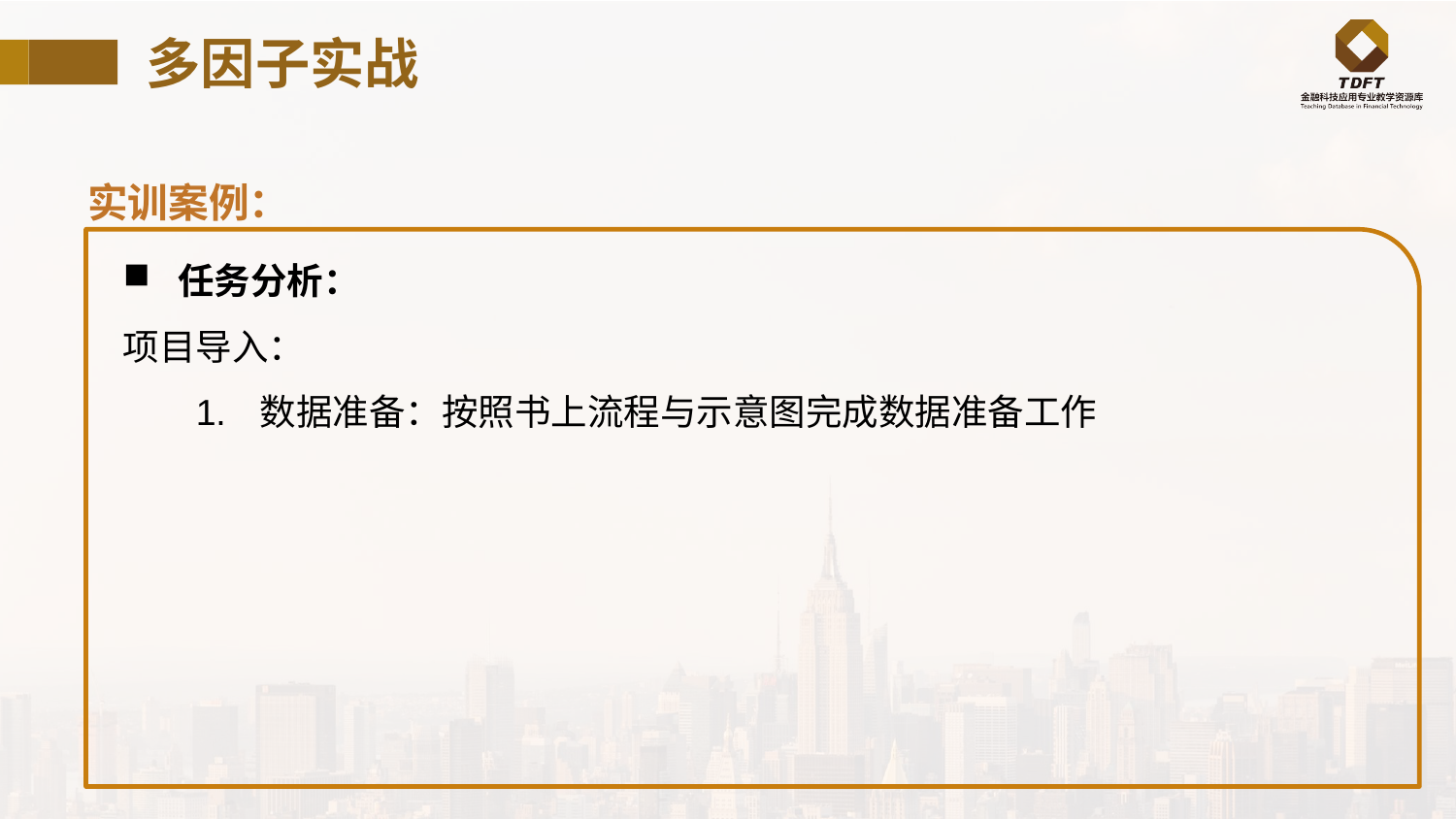

# 多因子实战

实训案例：
任务分析：
项目导入：
数据准备：按照书上流程与示意图完成数据准备工作